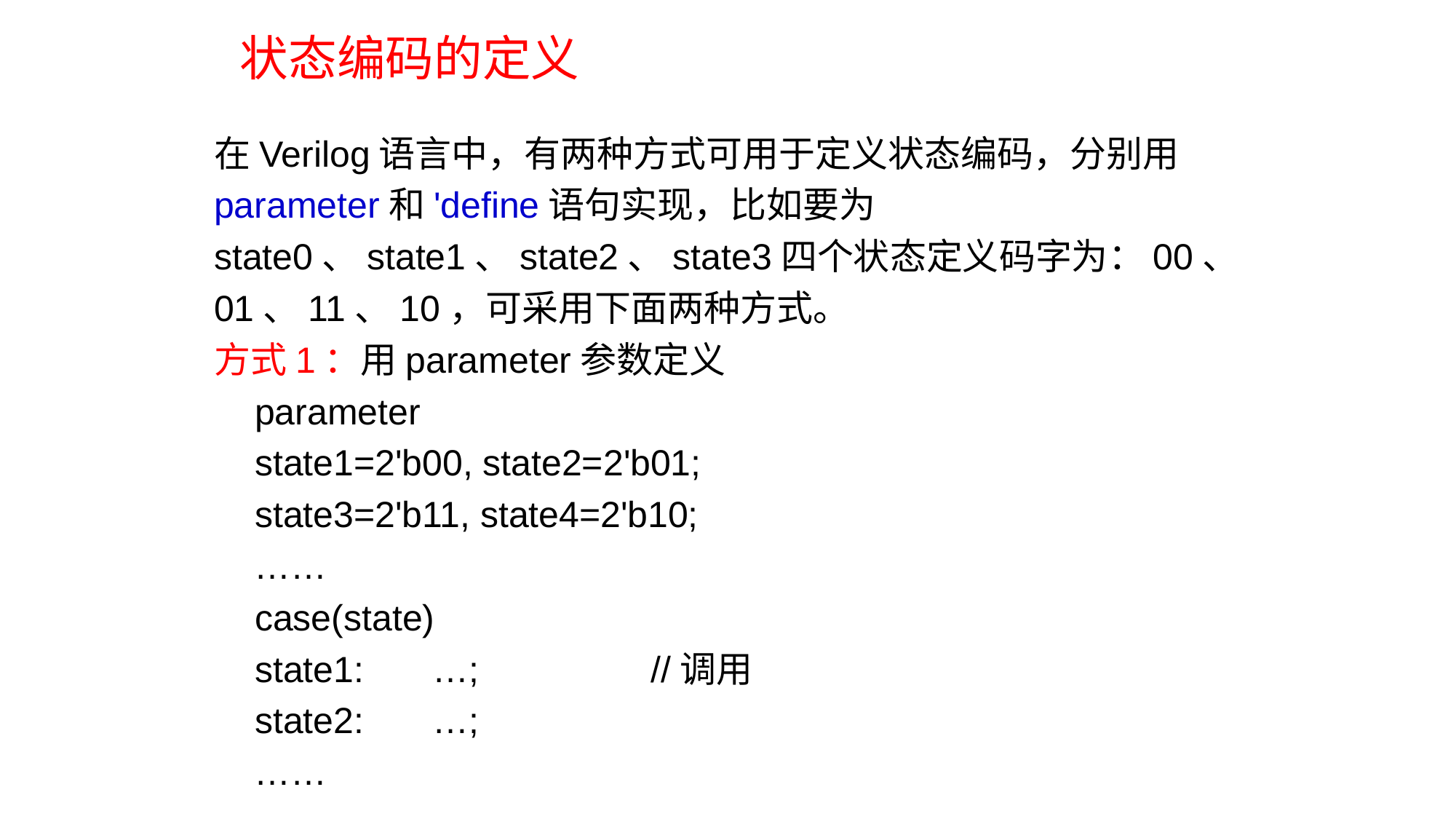

状态编码的定义
在Verilog语言中，有两种方式可用于定义状态编码，分别用parameter和'define语句实现，比如要为state0、state1、state2、state3四个状态定义码字为：00、01、11、10，可采用下面两种方式。
方式1：用parameter参数定义
    parameter
    state1=2'b00, state2=2'b01;
    state3=2'b11, state4=2'b10;
    ……
    case(state)
    state1:	…; 		//调用
    state2:	…;
    ……